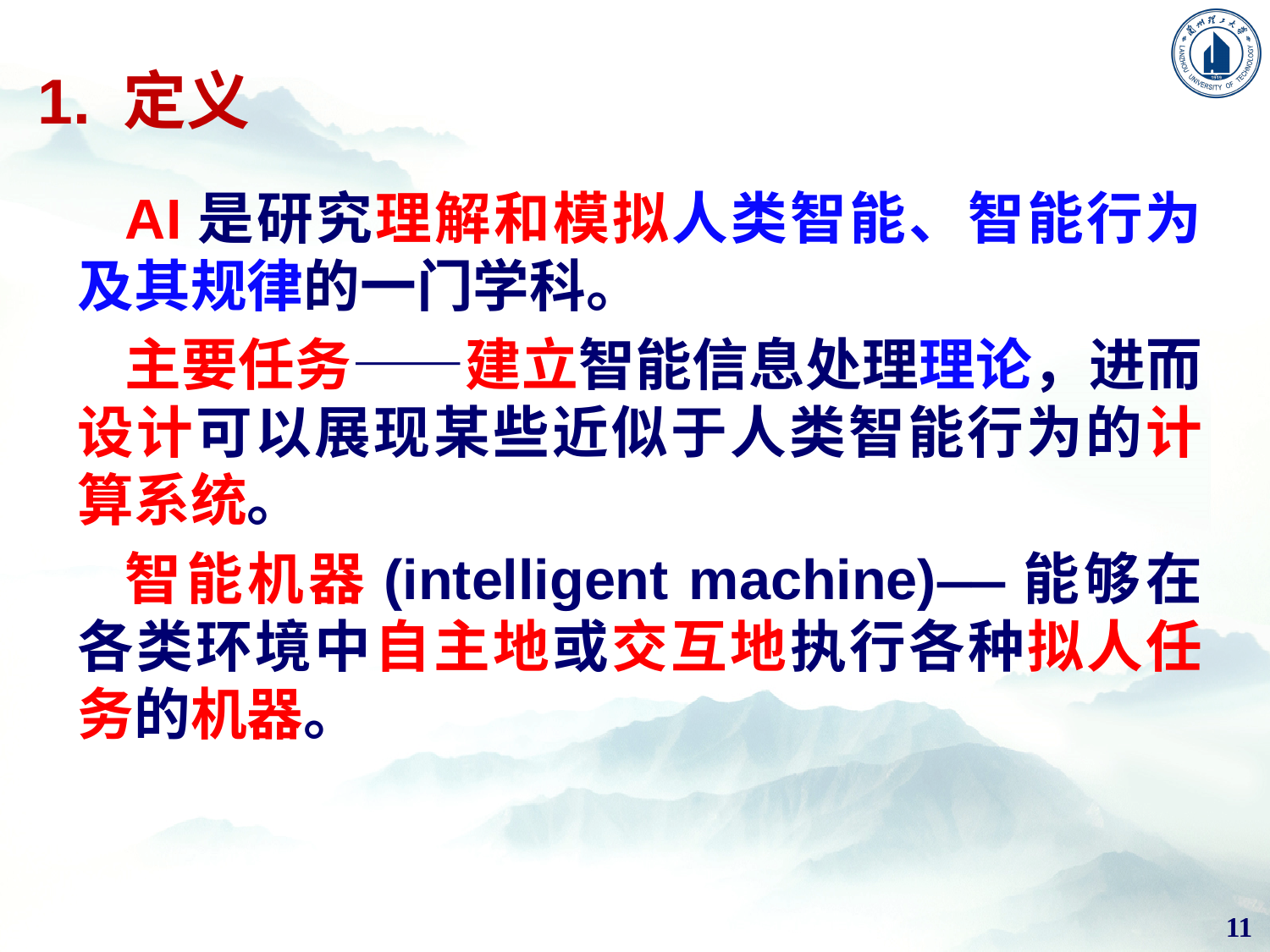

# 1. 定义
AI是研究理解和模拟人类智能、智能行为及其规律的一门学科。
主要任务——建立智能信息处理理论，进而设计可以展现某些近似于人类智能行为的计算系统。
智能机器(intelligent machine)——能够在各类环境中自主地或交互地执行各种拟人任务的机器。

11